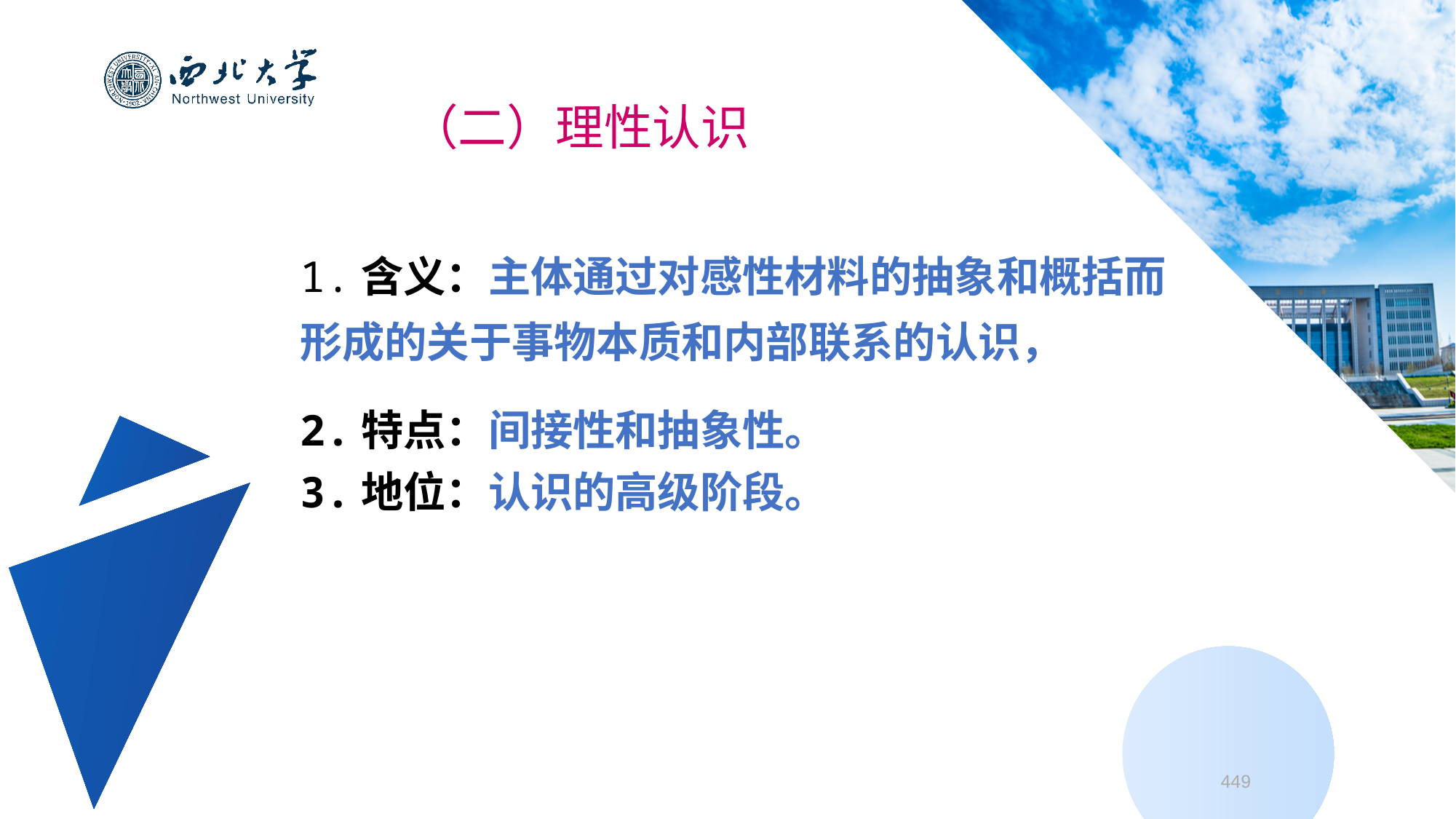

（二）理性认识
1.含义：主体通过对感性材料的抽象和概括而形成的关于事物本质和内部联系的认识，
2.特点：间接性和抽象性。
3.地位：认识的高级阶段。
449